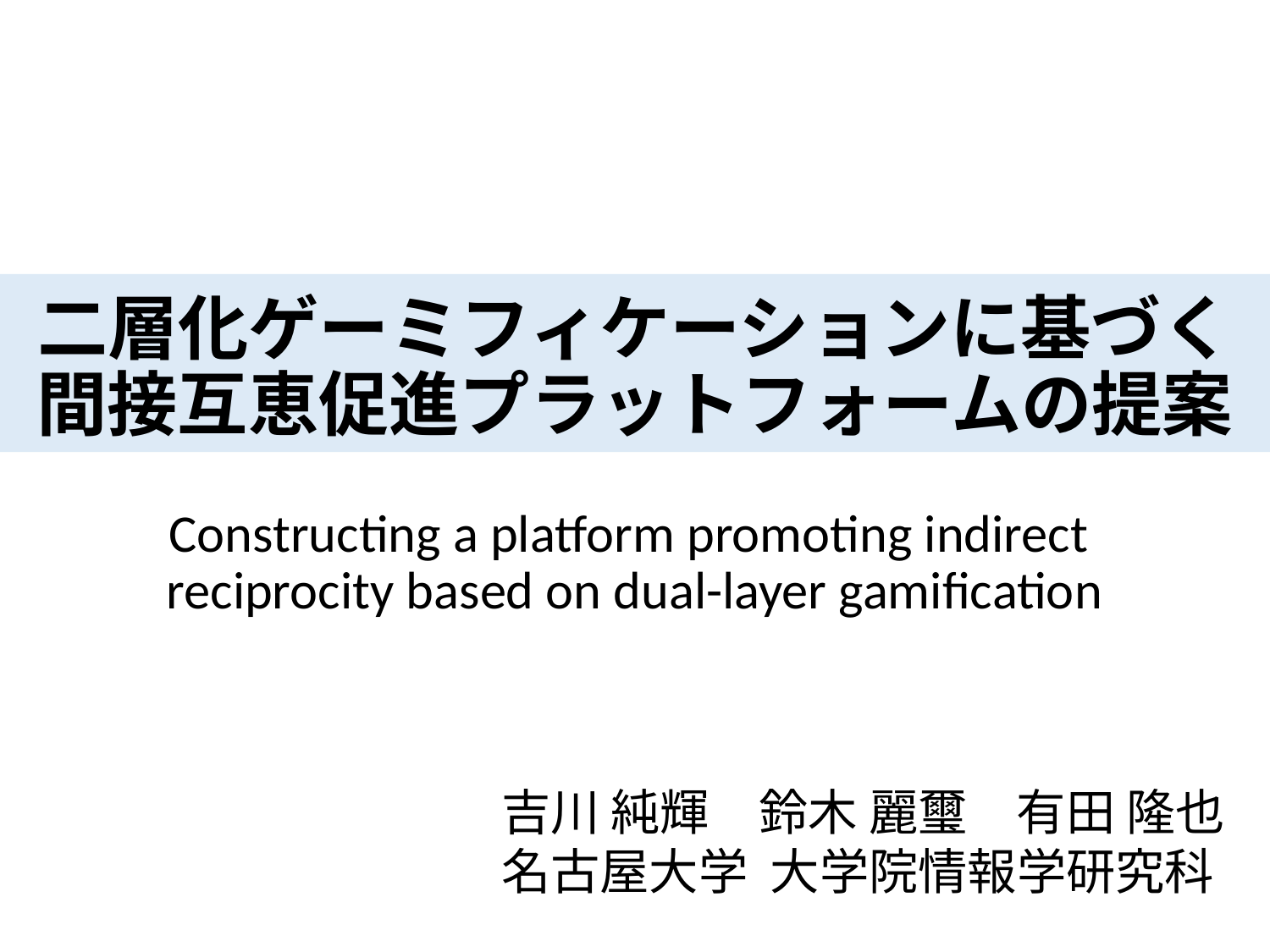

# 二層化ゲーミフィケーションに基づく間接互恵促進プラットフォームの提案
Constructing a platform promoting indirect
reciprocity based on dual-layer gamification
吉川 純輝　鈴木 麗璽　有田 隆也
名古屋大学  大学院情報学研究科